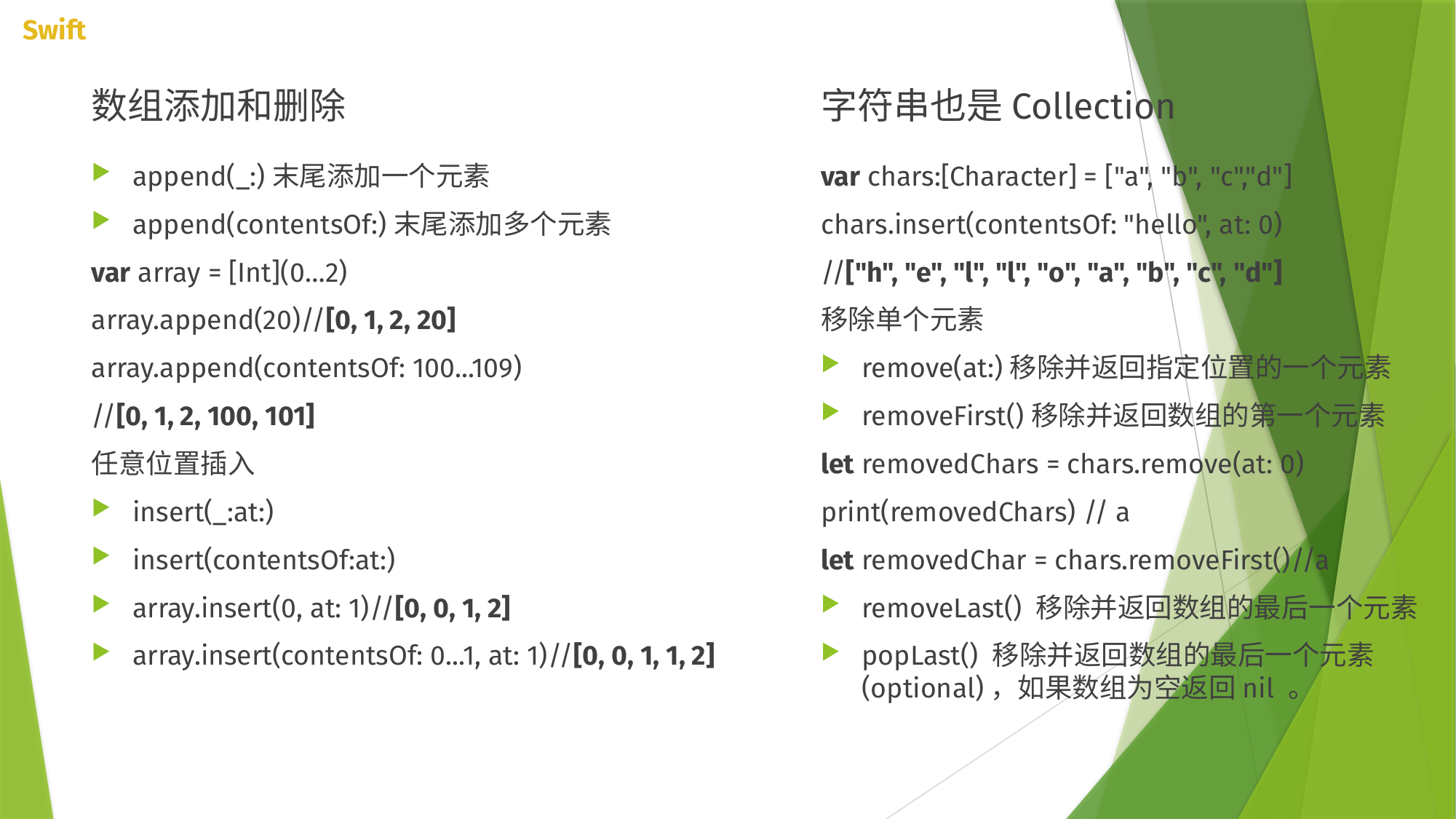

数组添加和删除
字符串也是Collection
append(_:)末尾添加一个元素
append(contentsOf:)末尾添加多个元素
var array = [Int](0…2)
array.append(20)//[0, 1, 2, 20]
array.append(contentsOf: 100...109)
//[0, 1, 2, 100, 101]
任意位置插入
insert(_:at:)
insert(contentsOf:at:)
array.insert(0, at: 1)//[0, 0, 1, 2]
array.insert(contentsOf: 0...1, at: 1)//[0, 0, 1, 1, 2]

var chars:[Character] = ["a", "b", "c","d"]
chars.insert(contentsOf: "hello", at: 0)
//["h", "e", "l", "l", "o", "a", "b", "c", "d"]
移除单个元素
remove(at:)移除并返回指定位置的一个元素
removeFirst()移除并返回数组的第一个元素
let removedChars = chars.remove(at: 0)
print(removedChars) // a
let removedChar = chars.removeFirst()//a
removeLast() 移除并返回数组的最后一个元素
popLast() 移除并返回数组的最后一个元素(optional)，如果数组为空返回nil 。